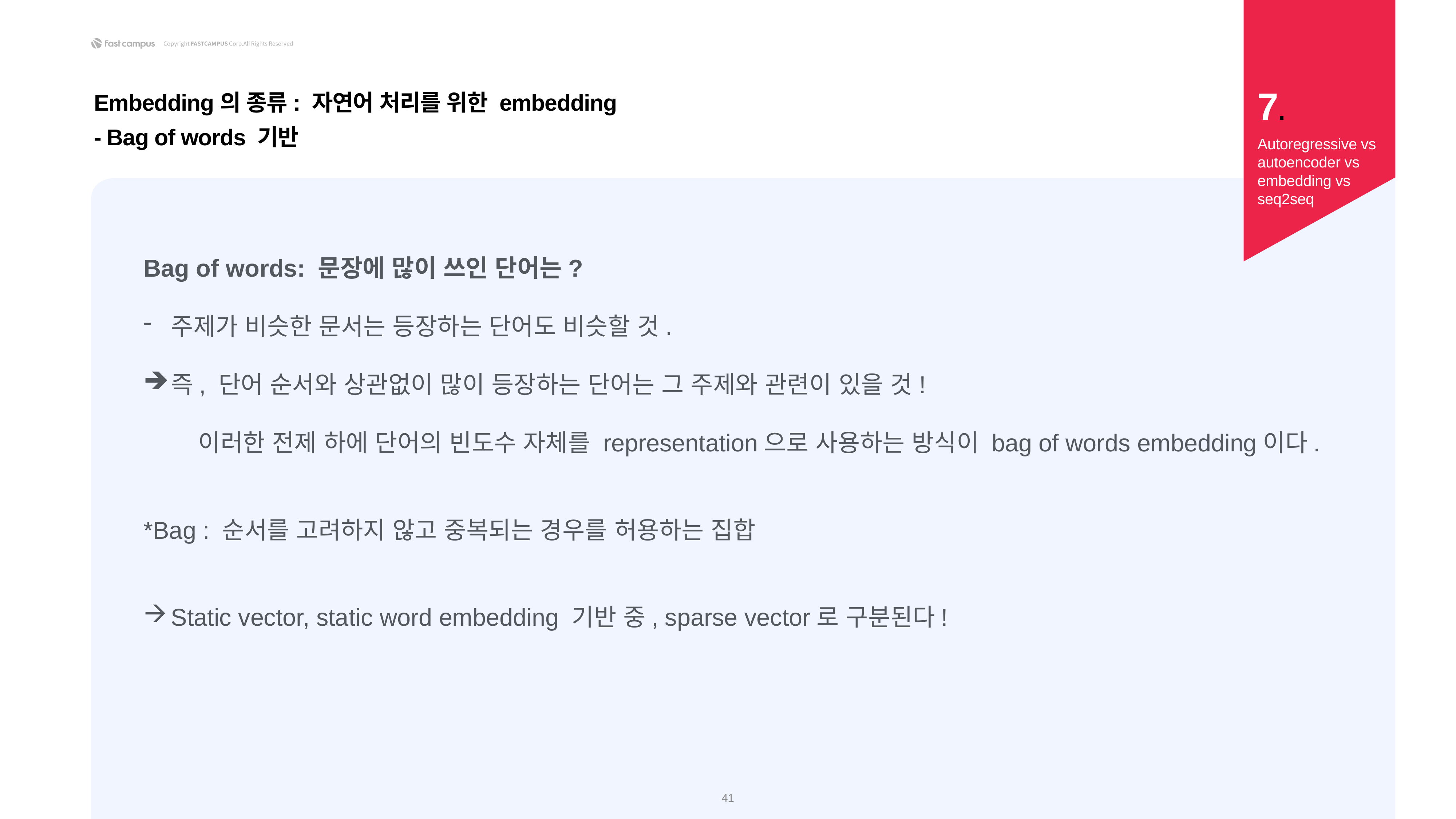

7.
Embedding의 종류: 자연어 처리를 위한 embedding
- Bag of words 기반
Autoregressive vs autoencoder vs embedding vs seq2seq

Bag of words: 문장에 많이 쓰인 단어는?

주제가 비슷한 문서는 등장하는 단어도 비슷할 것.

즉, 단어 순서와 상관없이 많이 등장하는 단어는 그 주제와 관련이 있을 것!

	이러한 전제 하에 단어의 빈도수 자체를 representation으로 사용하는 방식이 bag of words embedding이다.

*Bag : 순서를 고려하지 않고 중복되는 경우를 허용하는 집합

Static vector, static word embedding 기반 중, sparse vector로 구분된다!

41